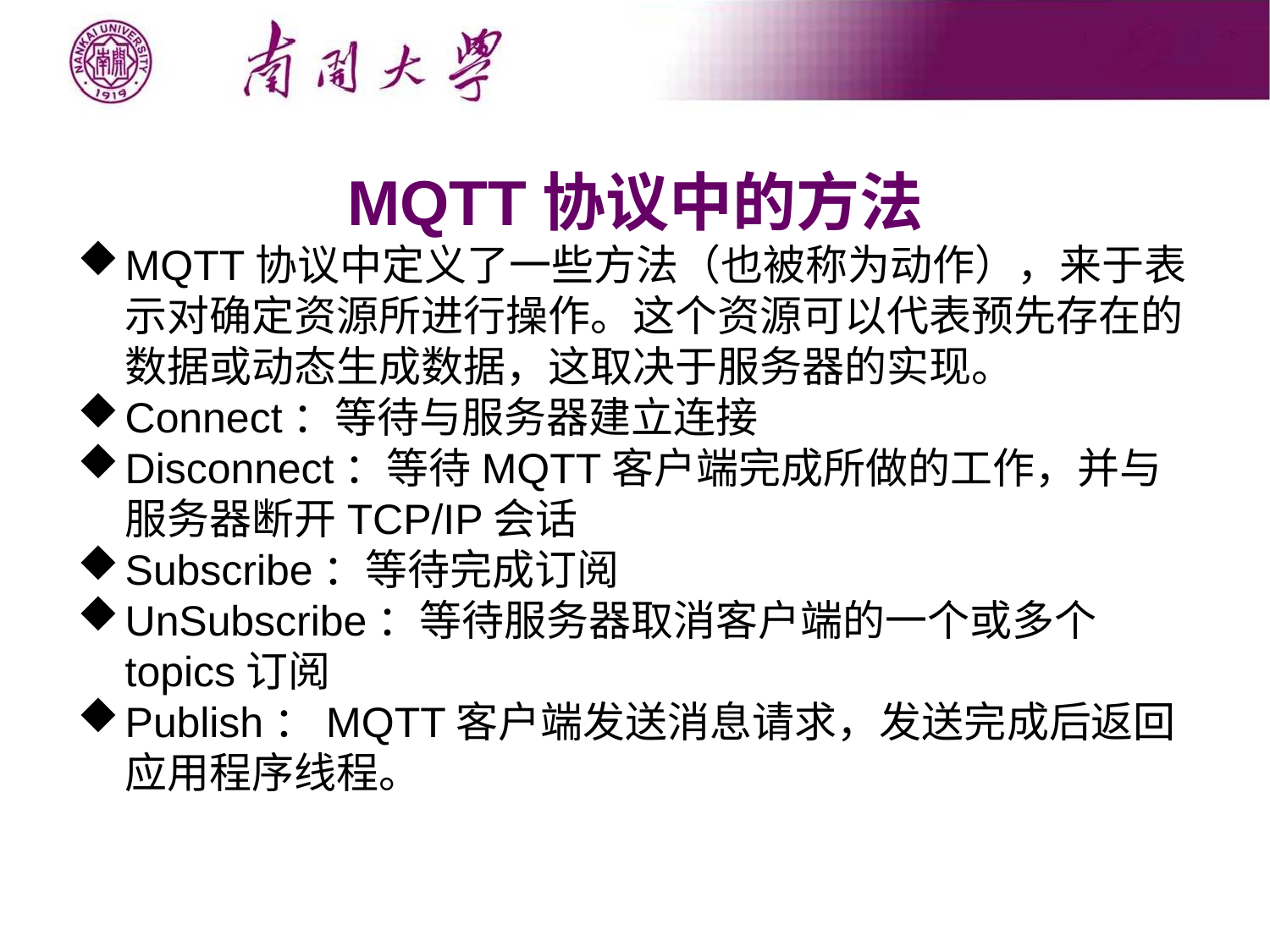

MQTT协议中的方法
MQTT协议中定义了一些方法（也被称为动作），来于表示对确定资源所进行操作。这个资源可以代表预先存在的数据或动态生成数据，这取决于服务器的实现。
Connect：等待与服务器建立连接
Disconnect：等待MQTT客户端完成所做的工作，并与服务器断开TCP/IP会话
Subscribe：等待完成订阅
UnSubscribe：等待服务器取消客户端的一个或多个topics订阅
Publish：MQTT客户端发送消息请求，发送完成后返回应用程序线程。